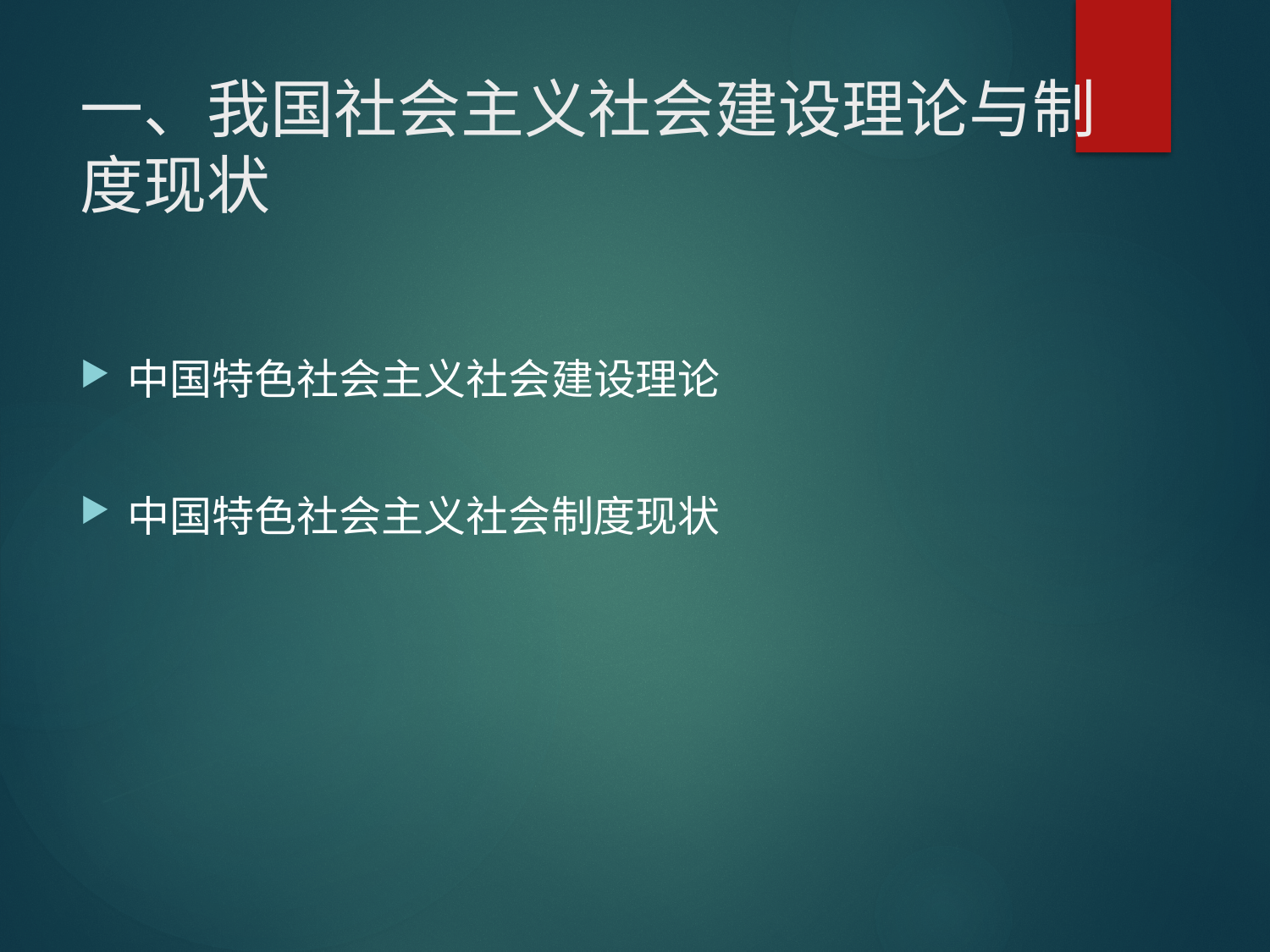

# 一、我国社会主义社会建设理论与制度现状
中国特色社会主义社会建设理论

中国特色社会主义社会制度现状